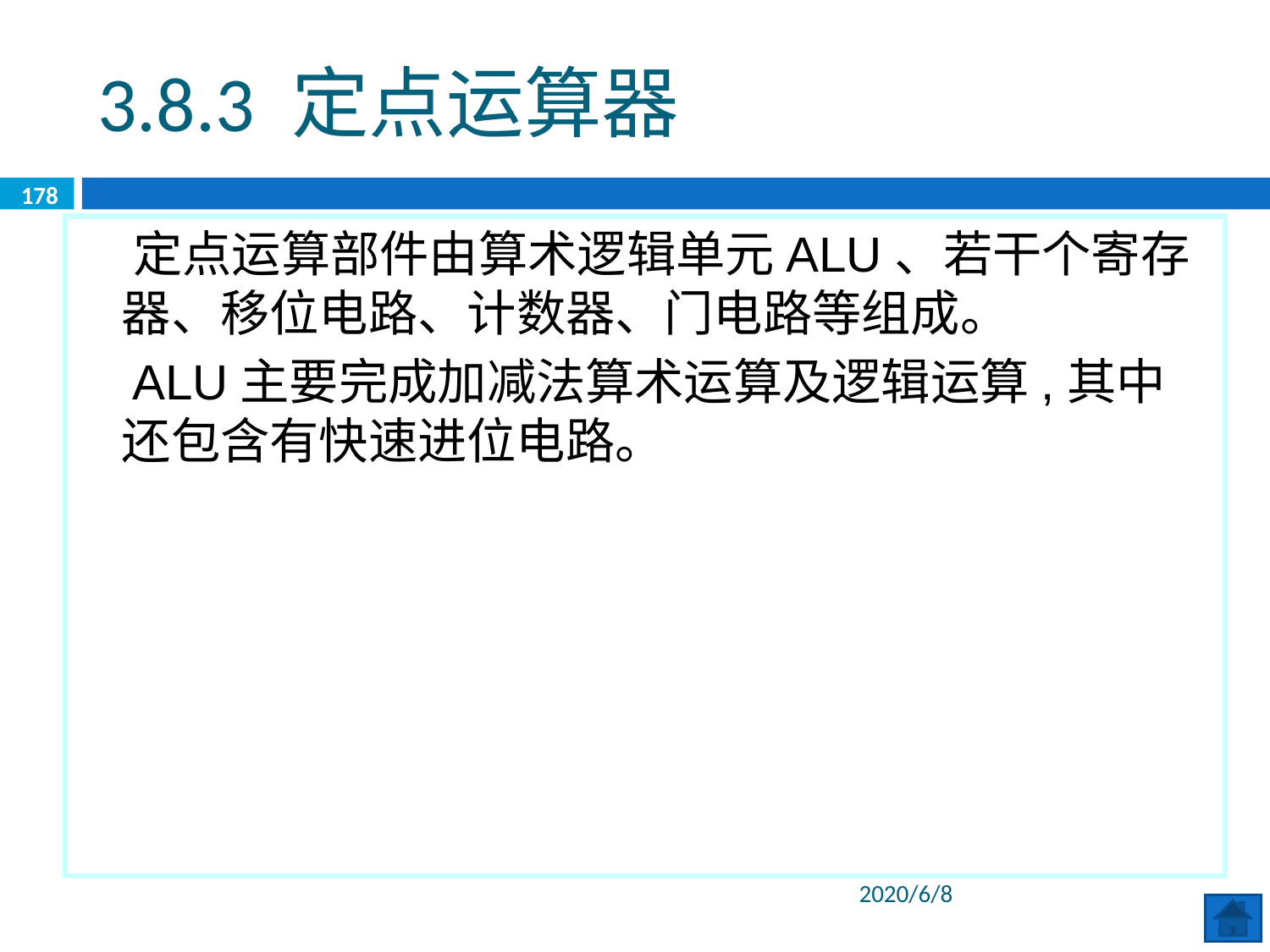

3.8.3 定点运算器
178
    定点运算部件由算术逻辑单元ALU、若干个寄存器、移位电路、计数器、门电路等组成。
    ALU主要完成加减法算术运算及逻辑运算,其中还包含有快速进位电路。
2020/6/8